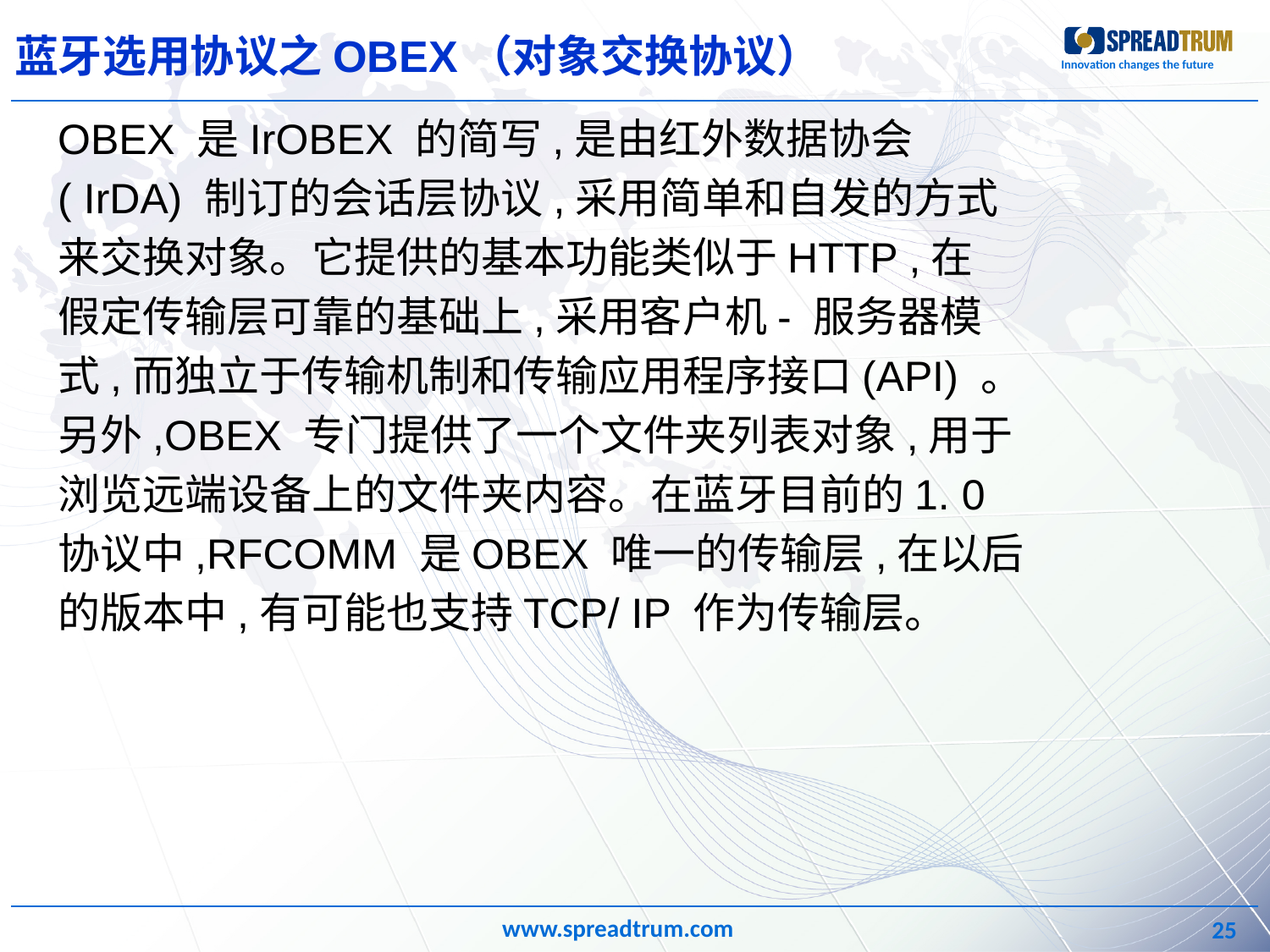

# 蓝牙选用协议之OBEX（对象交换协议）
OBEX 是IrOBEX 的简写,是由红外数据协会
( IrDA) 制订的会话层协议,采用简单和自发的方式
来交换对象。它提供的基本功能类似于HTTP ,在
假定传输层可靠的基础上,采用客户机- 服务器模
式,而独立于传输机制和传输应用程序接口(API) 。
另外,OBEX 专门提供了一个文件夹列表对象,用于
浏览远端设备上的文件夹内容。在蓝牙目前的1. 0
协议中,RFCOMM 是OBEX 唯一的传输层,在以后
的版本中,有可能也支持TCP/ IP 作为传输层。